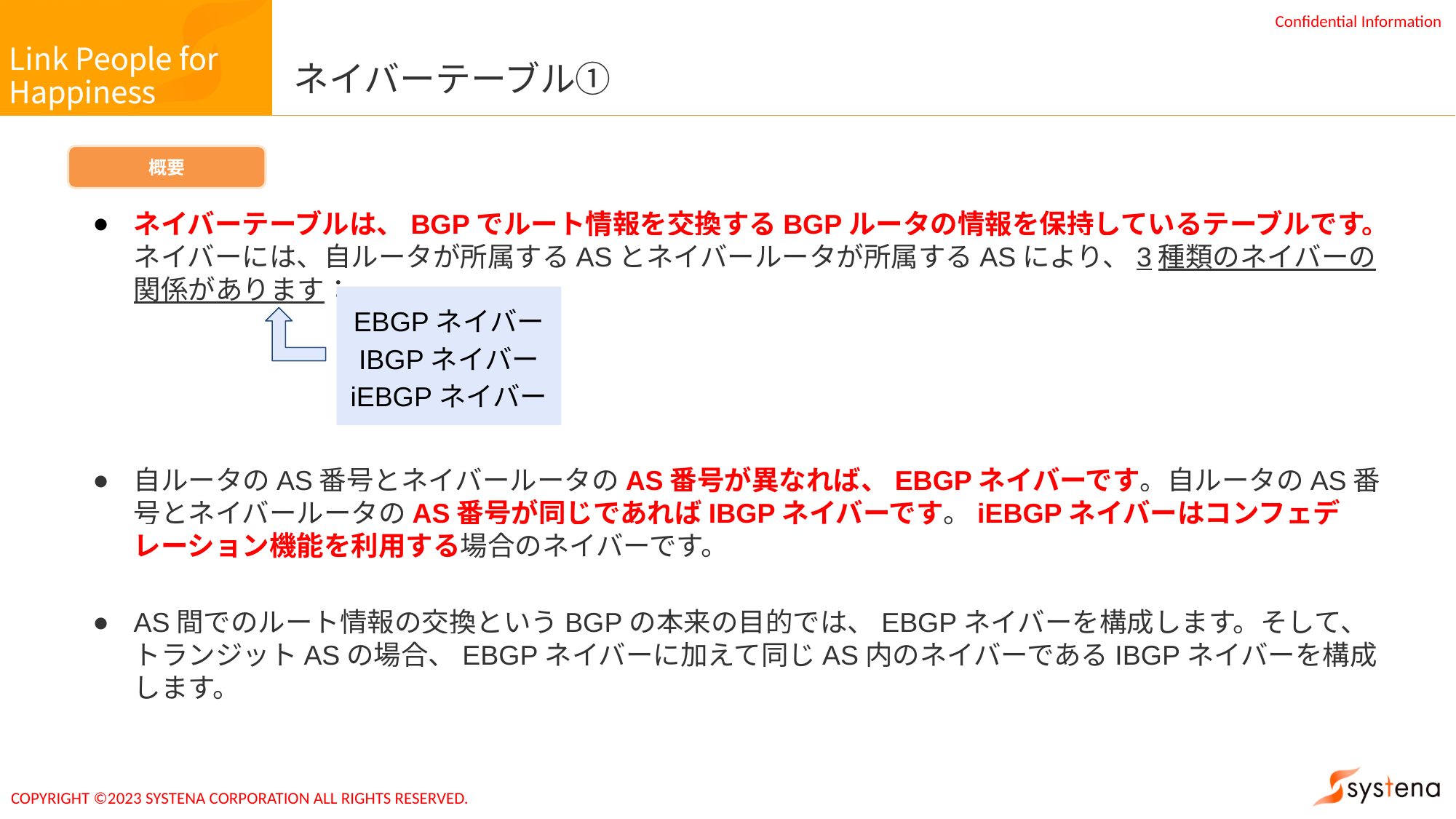

# ネイバーテーブル①
概要
ネイバーテーブルは、BGPでルート情報を交換するBGPルータの情報を保持しているテーブルです。ネイバーには、自ルータが所属するASとネイバールータが所属するASにより、3種類のネイバーの関係があります：

自ルータのAS番号とネイバールータのAS番号が異なれば、EBGPネイバーです。自ルータのAS番号とネイバールータのAS番号が同じであればIBGPネイバーです。iEBGPネイバーはコンフェデレーション機能を利用する場合のネイバーです。

AS間でのルート情報の交換というBGPの本来の目的では、EBGPネイバーを構成します。そして、トランジットASの場合、EBGPネイバーに加えて同じAS内のネイバーであるIBGPネイバーを構成します。
EBGPネイバー
IBGPネイバー
iEBGPネイバー